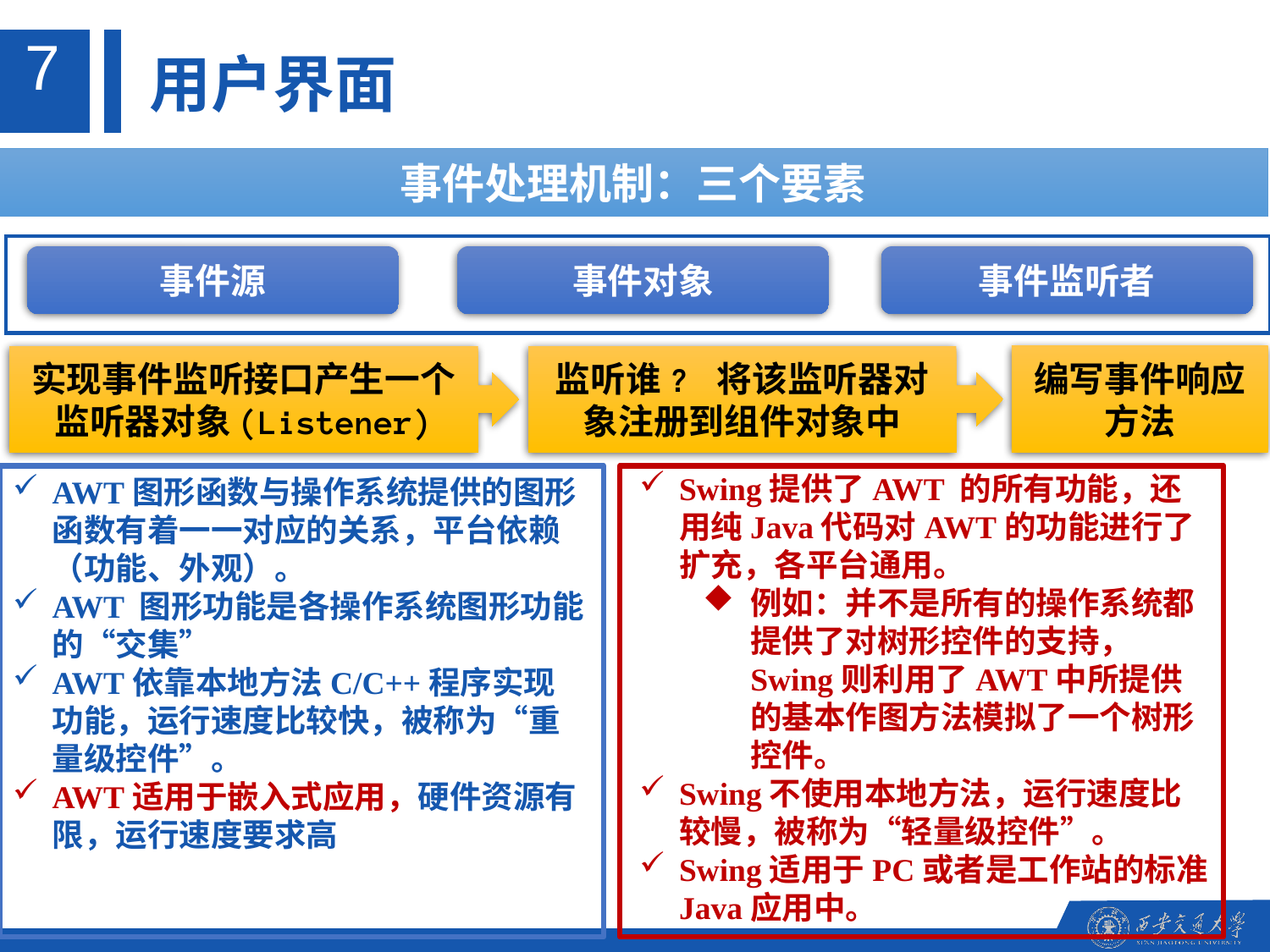

7
用户界面
事件处理机制：三个要素

事件源
事件对象
事件监听者
实现事件监听接口产生一个监听器对象(Listener)
监听谁? 将该监听器对象注册到组件对象中
编写事件响应方法
Swing提供了AWT 的所有功能，还用纯Java代码对AWT的功能进行了扩充，各平台通用。
例如：并不是所有的操作系统都提供了对树形控件的支持， Swing则利用了AWT中所提供的基本作图方法模拟了一个树形控件。
Swing不使用本地方法，运行速度比较慢，被称为“轻量级控件”。
Swing适用于PC或者是工作站的标准Java应用中。

AWT图形函数与操作系统提供的图形函数有着一一对应的关系，平台依赖（功能、外观）。
AWT 图形功能是各操作系统图形功能的“交集”
AWT依靠本地方法C/C++程序实现功能，运行速度比较快，被称为“重量级控件”。
AWT适用于嵌入式应用，硬件资源有限，运行速度要求高